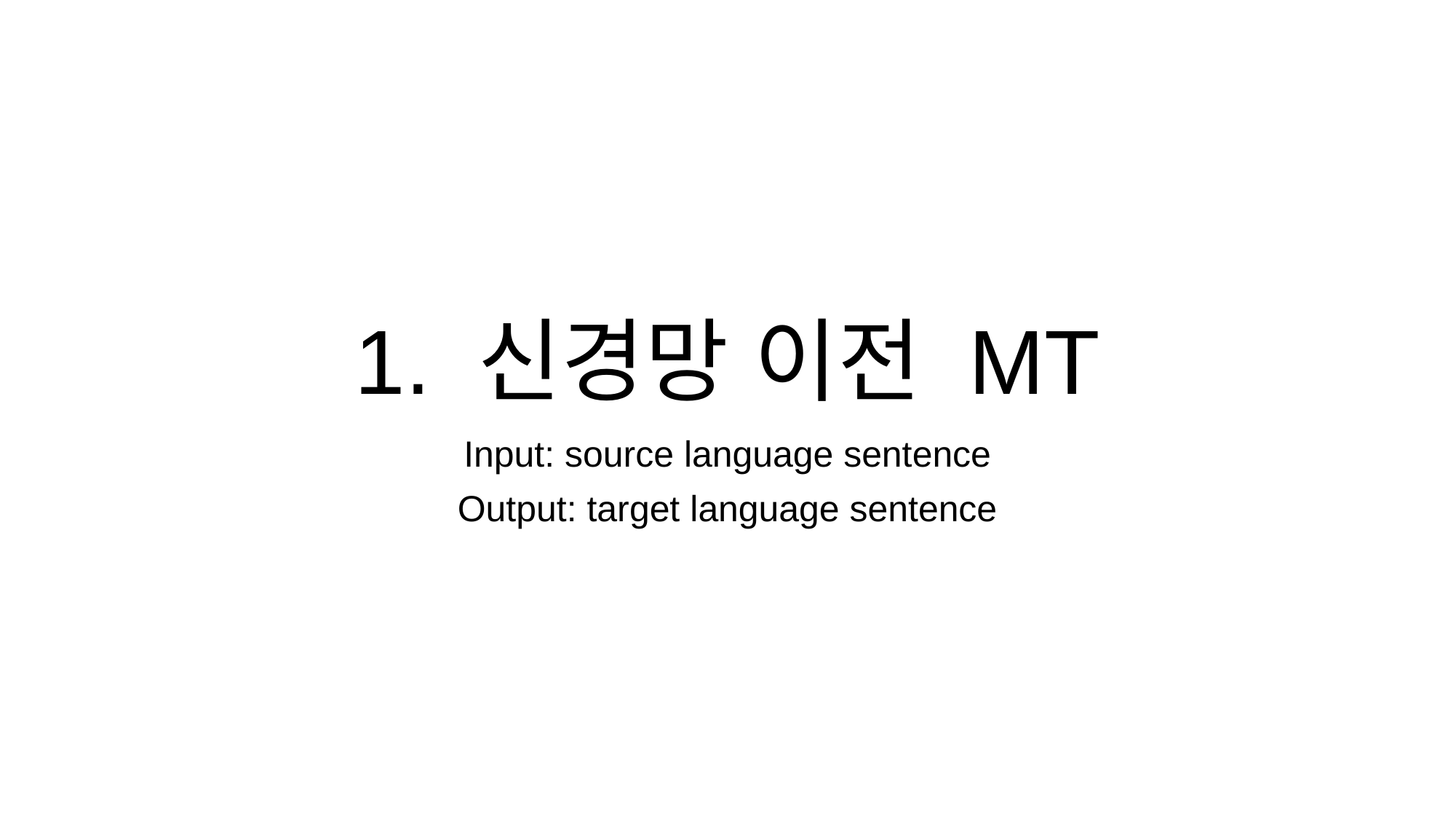

# 1. 신경망 이전 MT
Input: source language sentence
Output: target language sentence